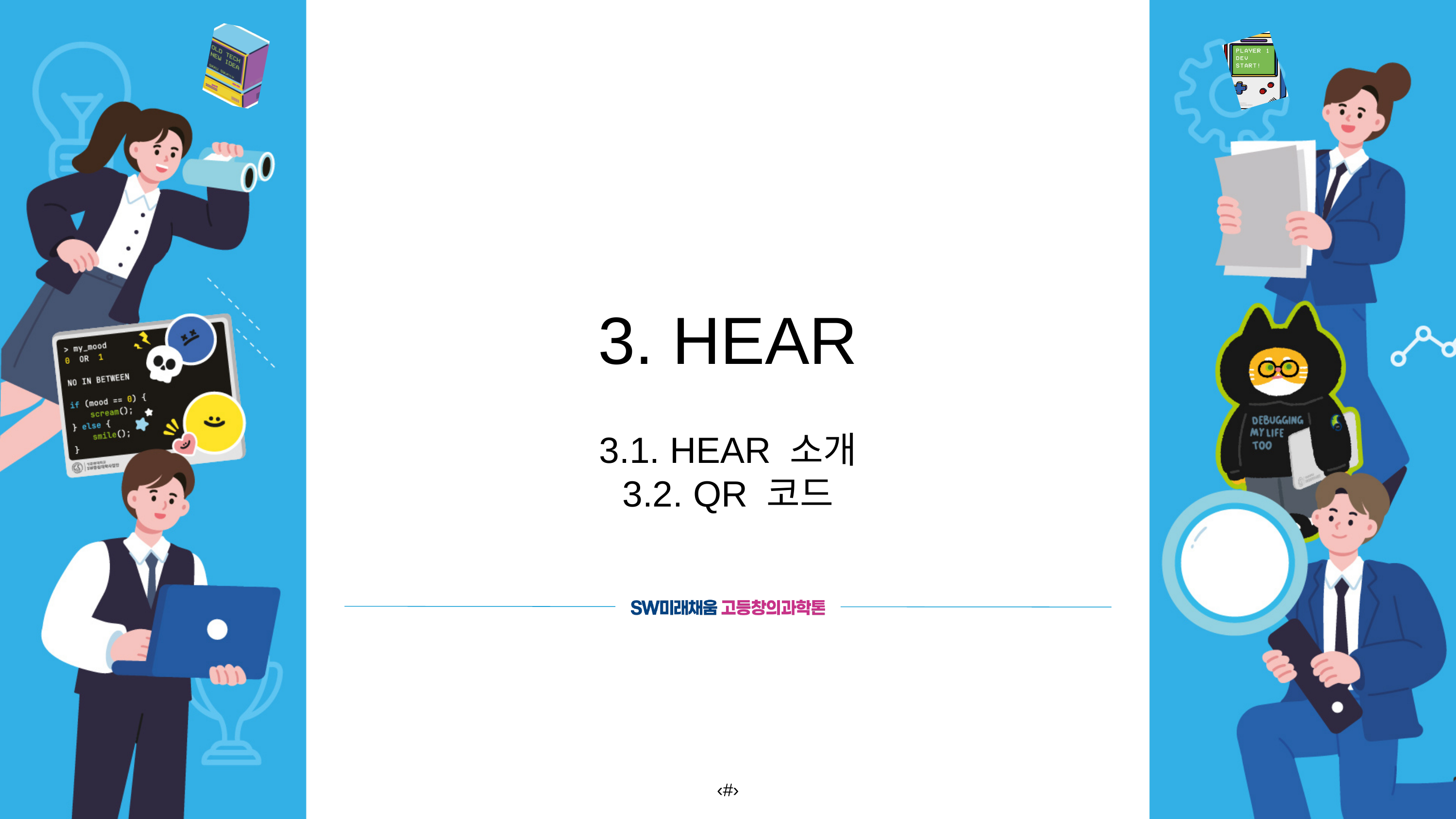

3. HEAR
3.1. HEAR 소개
3.2. QR 코드

‹#›